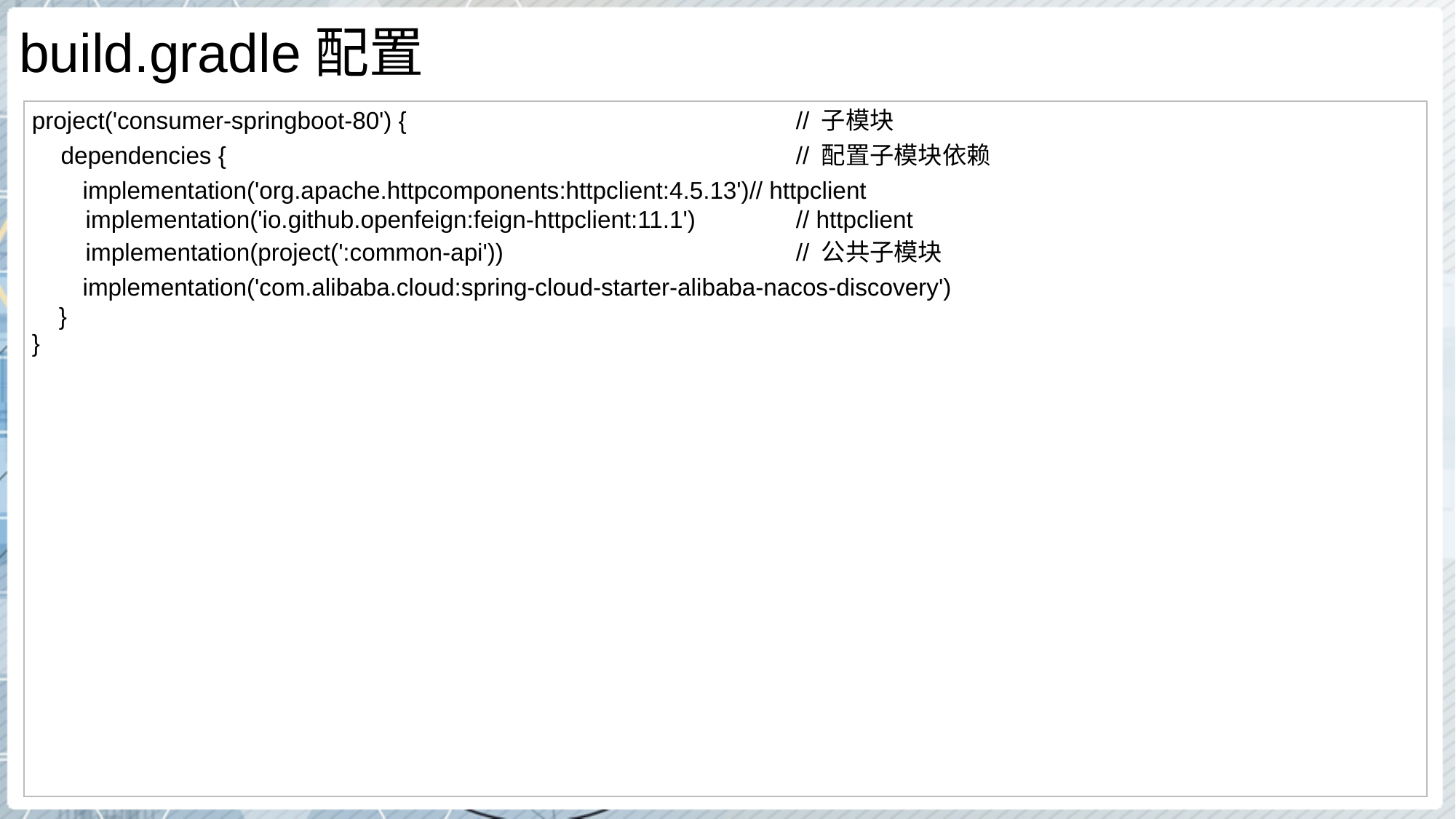

# build.gradle配置
| project('consumer-springboot-80') { // 子模块 dependencies { // 配置子模块依赖 implementation('org.apache.httpcomponents:httpclient:4.5.13')// httpclient implementation('io.github.openfeign:feign-httpclient:11.1') // httpclient implementation(project(':common-api')) // 公共子模块 implementation('com.alibaba.cloud:spring-cloud-starter-alibaba-nacos-discovery') } } |
| --- |